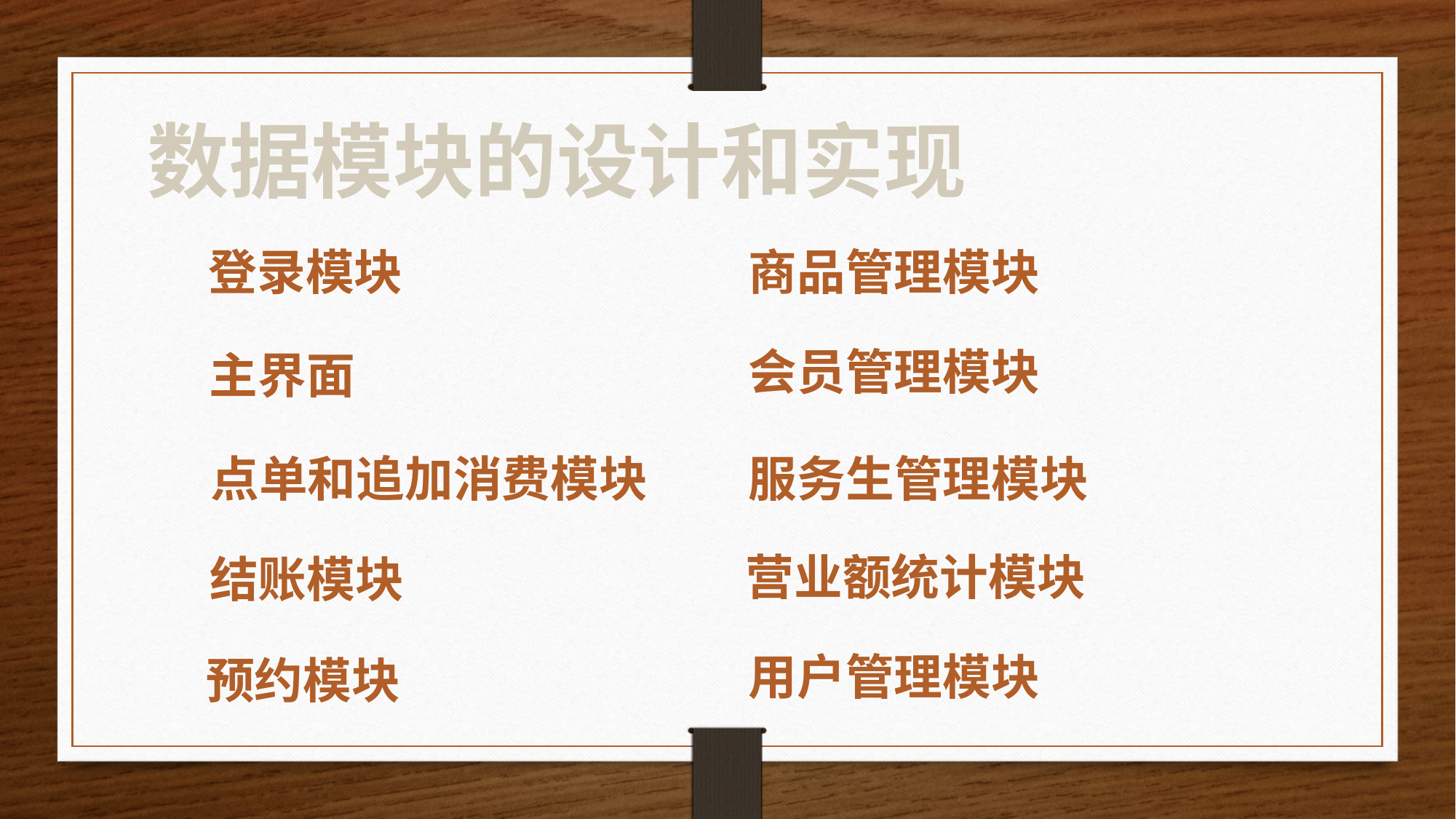

数据模块的设计和实现
商品管理模块
登录模块
会员管理模块
主界面
点单和追加消费模块
服务生管理模块
营业额统计模块
结账模块
用户管理模块
预约模块